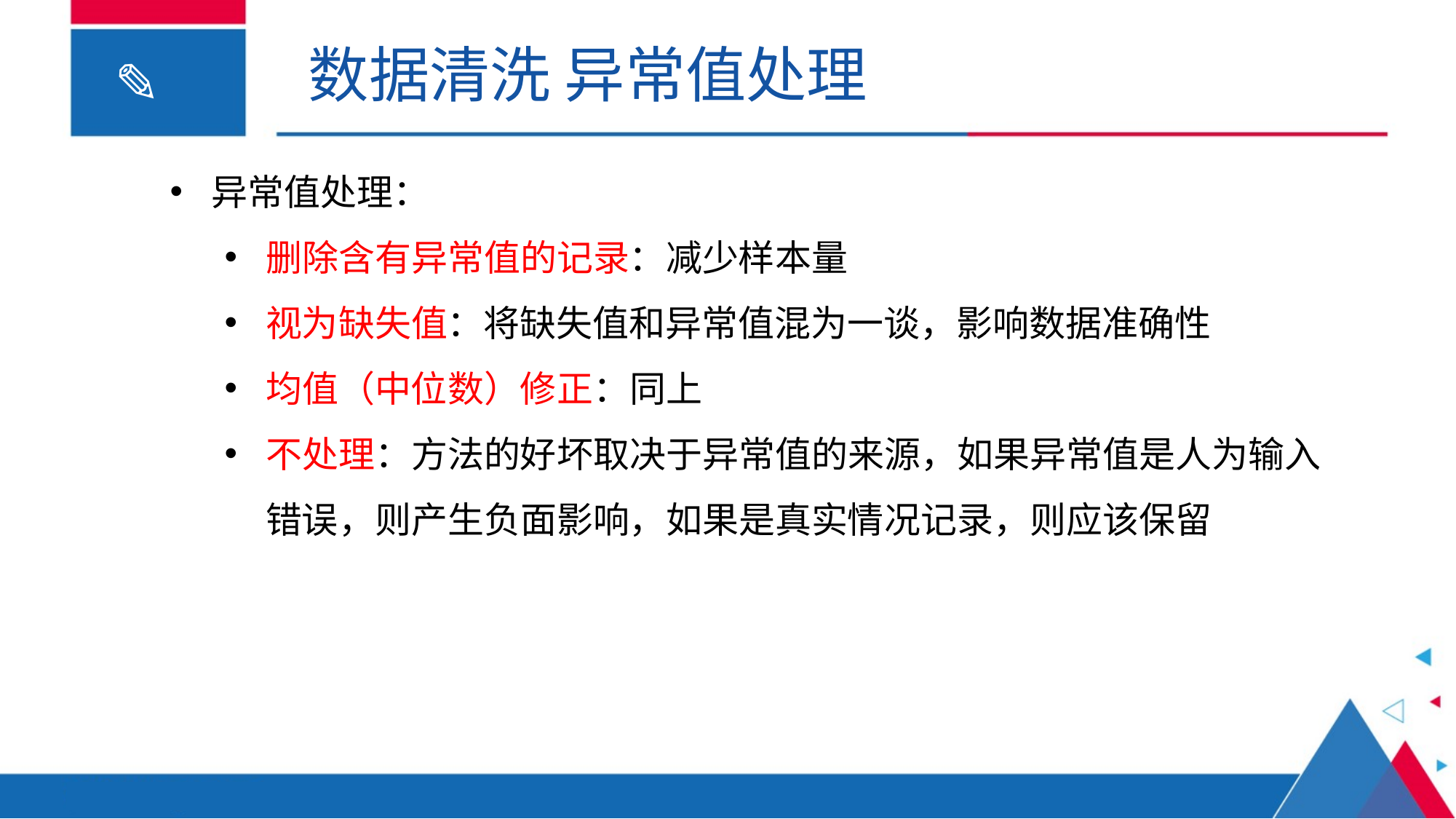

数据清洗 异常值处理
异常值处理：
删除含有异常值的记录：减少样本量
视为缺失值：将缺失值和异常值混为一谈，影响数据准确性
均值（中位数）修正：同上
不处理：方法的好坏取决于异常值的来源，如果异常值是人为输入错误，则产生负面影响，如果是真实情况记录，则应该保留